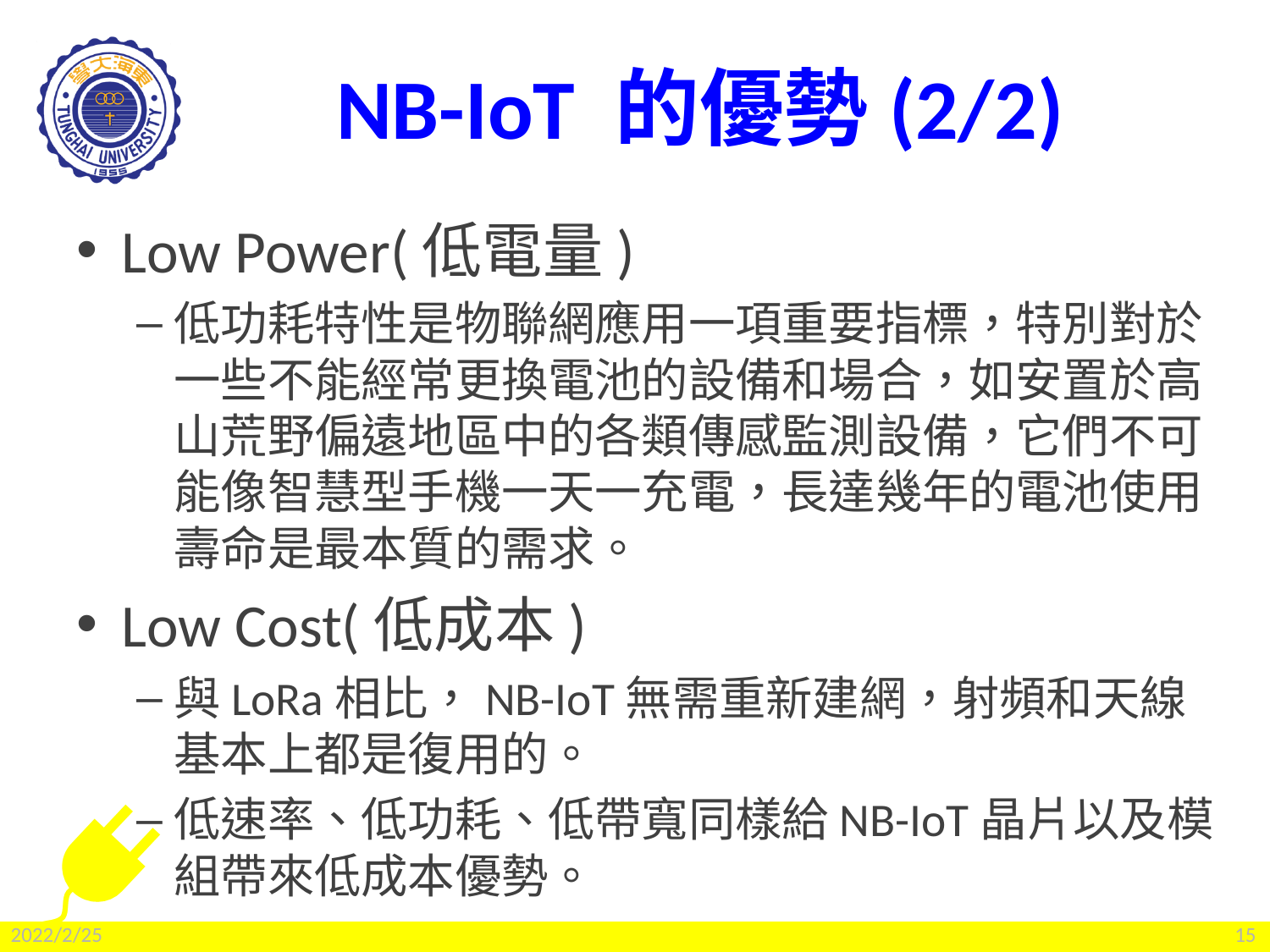

# NB-IoT 的優勢(2/2)
Low Power(低電量)
低功耗特性是物聯網應用一項重要指標，特別對於一些不能經常更換電池的設備和場合，如安置於高山荒野偏遠地區中的各類傳感監測設備，它們不可能像智慧型手機一天一充電，長達幾年的電池使用壽命是最本質的需求。
Low Cost(低成本)
與LoRa相比，NB-IoT無需重新建網，射頻和天線基本上都是復用的。
低速率、低功耗、低帶寬同樣給NB-IoT晶片以及模組帶來低成本優勢。

2022/2/25

15